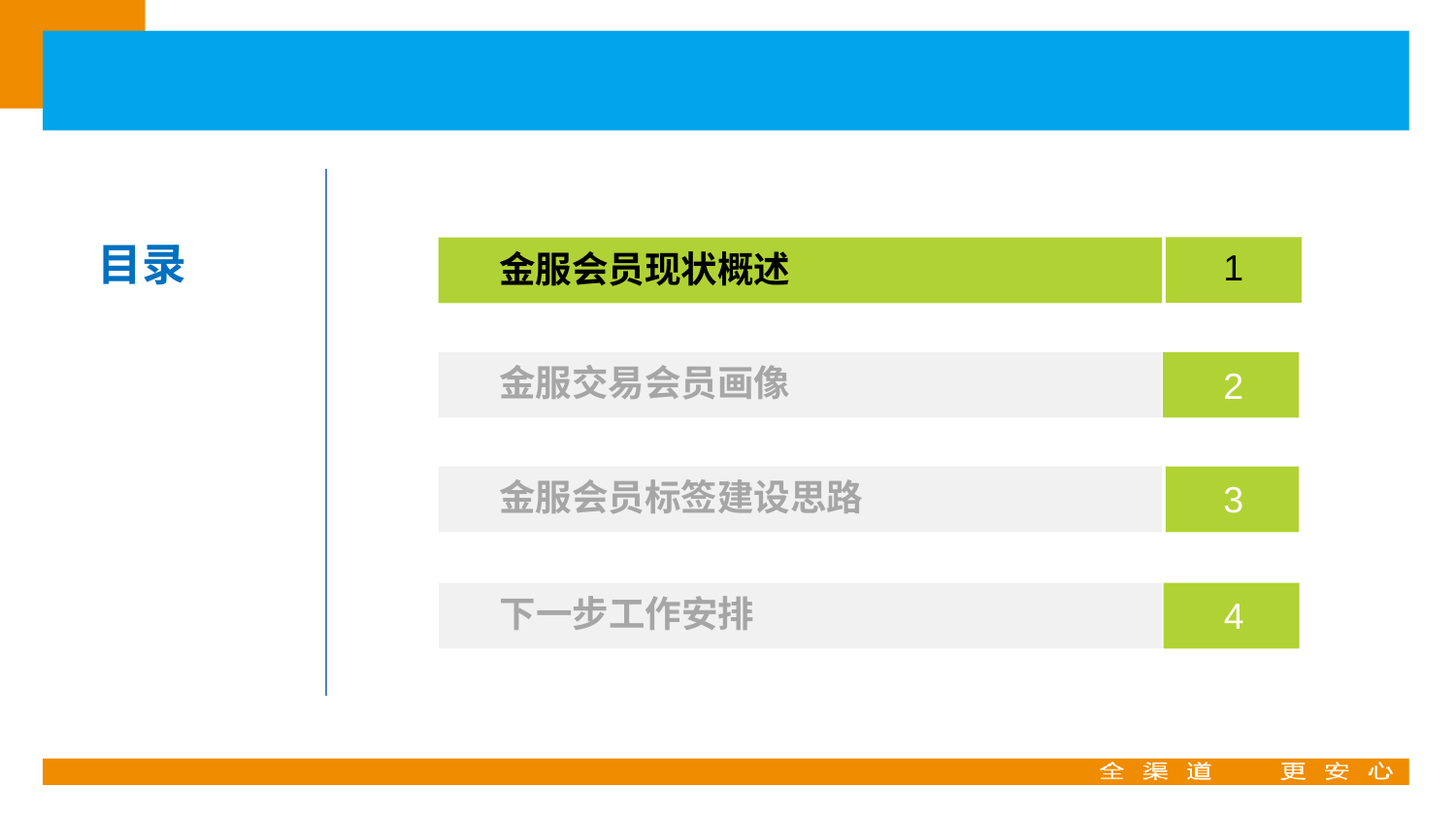

目录

1
金服会员现状概述
金服交易会员画像

2
金服会员标签建设思路

3
下一步工作安排

4